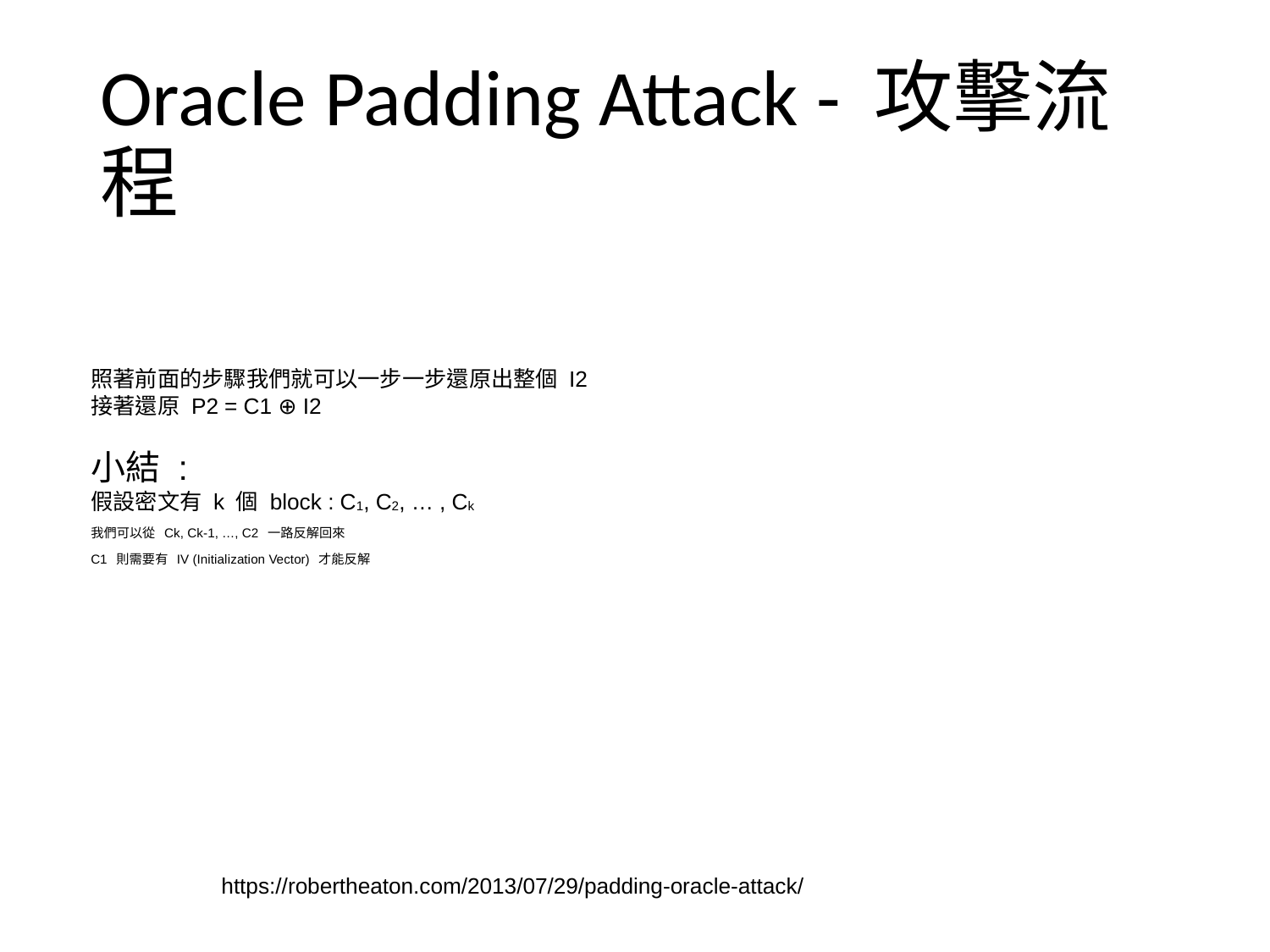

# Oracle Padding Attack - 攻擊流程
照著前面的步驟我們就可以一步一步還原出整個 I2
接著還原 P2 = C1 ⊕ I2

小結 :
假設密文有 k 個 block : C1, C2, … , Ck
我們可以從 Ck, Ck-1, …, C2 一路反解回來
C1 則需要有 IV (Initialization Vector) 才能反解
https://robertheaton.com/2013/07/29/padding-oracle-attack/